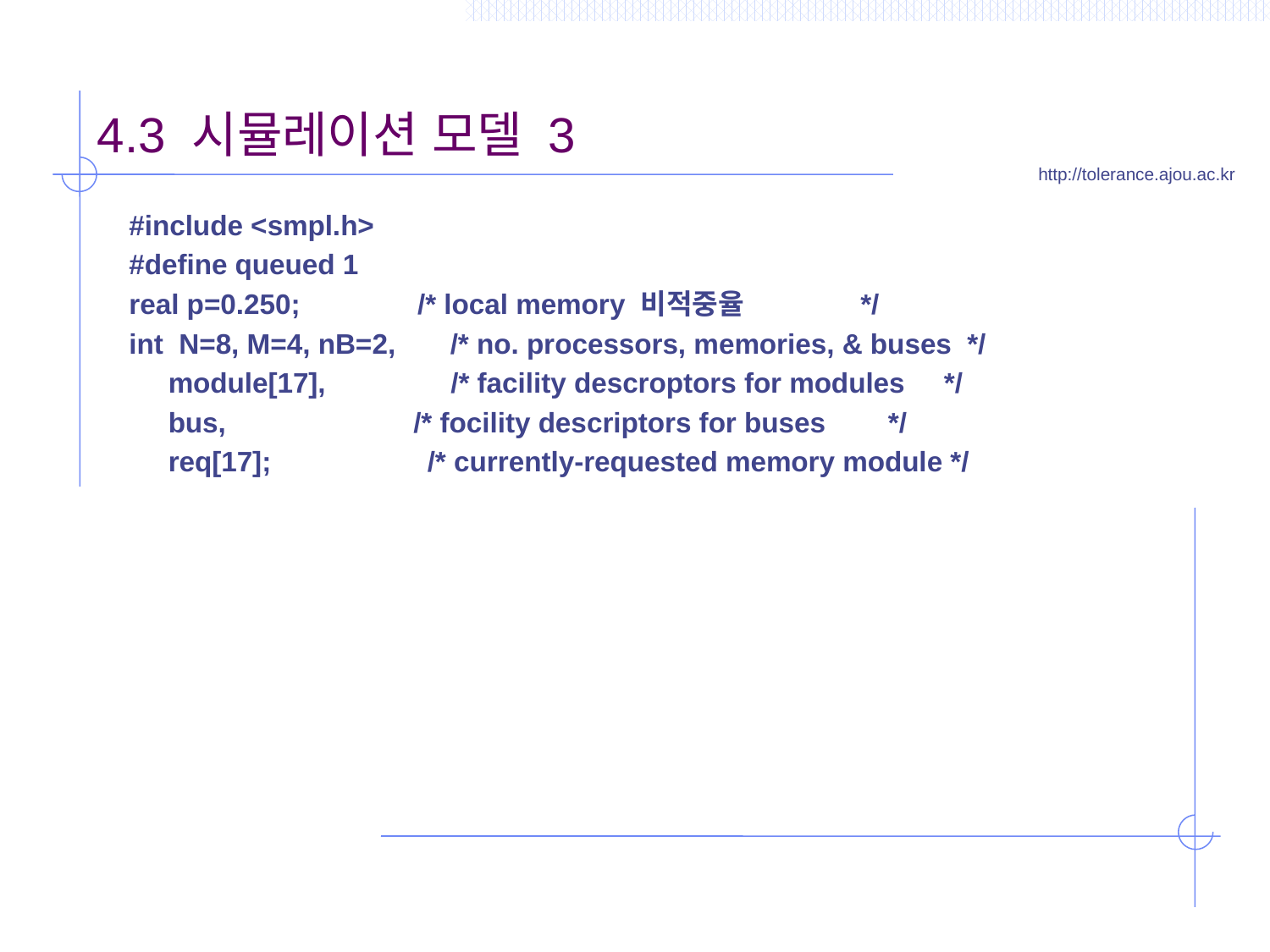

# 4.3 시뮬레이션 모델 3
#include <smpl.h>
#define queued 1
real p=0.250;               /* local memory 비적중율              */
int  N=8, M=4, nB=2,       /* no. processors, memories, & buses  */
     module[17],                /* facility descroptors for modules     */
     bus,                        /* focility descriptors for buses        */
     req[17];                    /* currently-requested memory module */